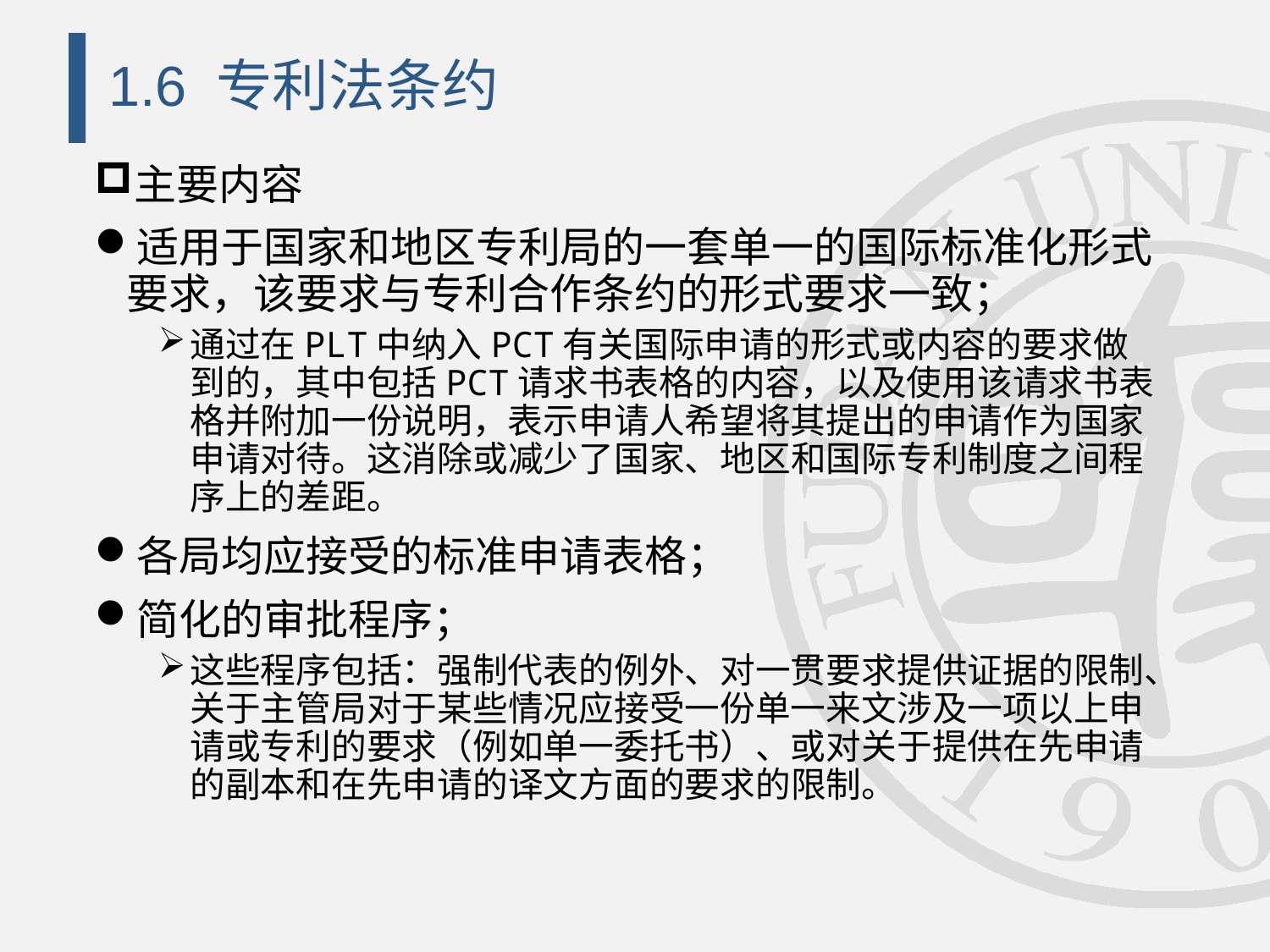

# 1.6 专利法条约
主要内容
适用于国家和地区专利局的一套单一的国际标准化形式要求，该要求与专利合作条约的形式要求一致；
通过在PLT中纳入PCT有关国际申请的形式或内容的要求做到的，其中包括PCT请求书表格的内容，以及使用该请求书表格并附加一份说明，表示申请人希望将其提出的申请作为国家申请对待。这消除或减少了国家、地区和国际专利制度之间程序上的差距。
各局均应接受的标准申请表格；
简化的审批程序；
这些程序包括：强制代表的例外、对一贯要求提供证据的限制、关于主管局对于某些情况应接受一份单一来文涉及一项以上申请或专利的要求（例如单一委托书）、或对关于提供在先申请的副本和在先申请的译文方面的要求的限制。